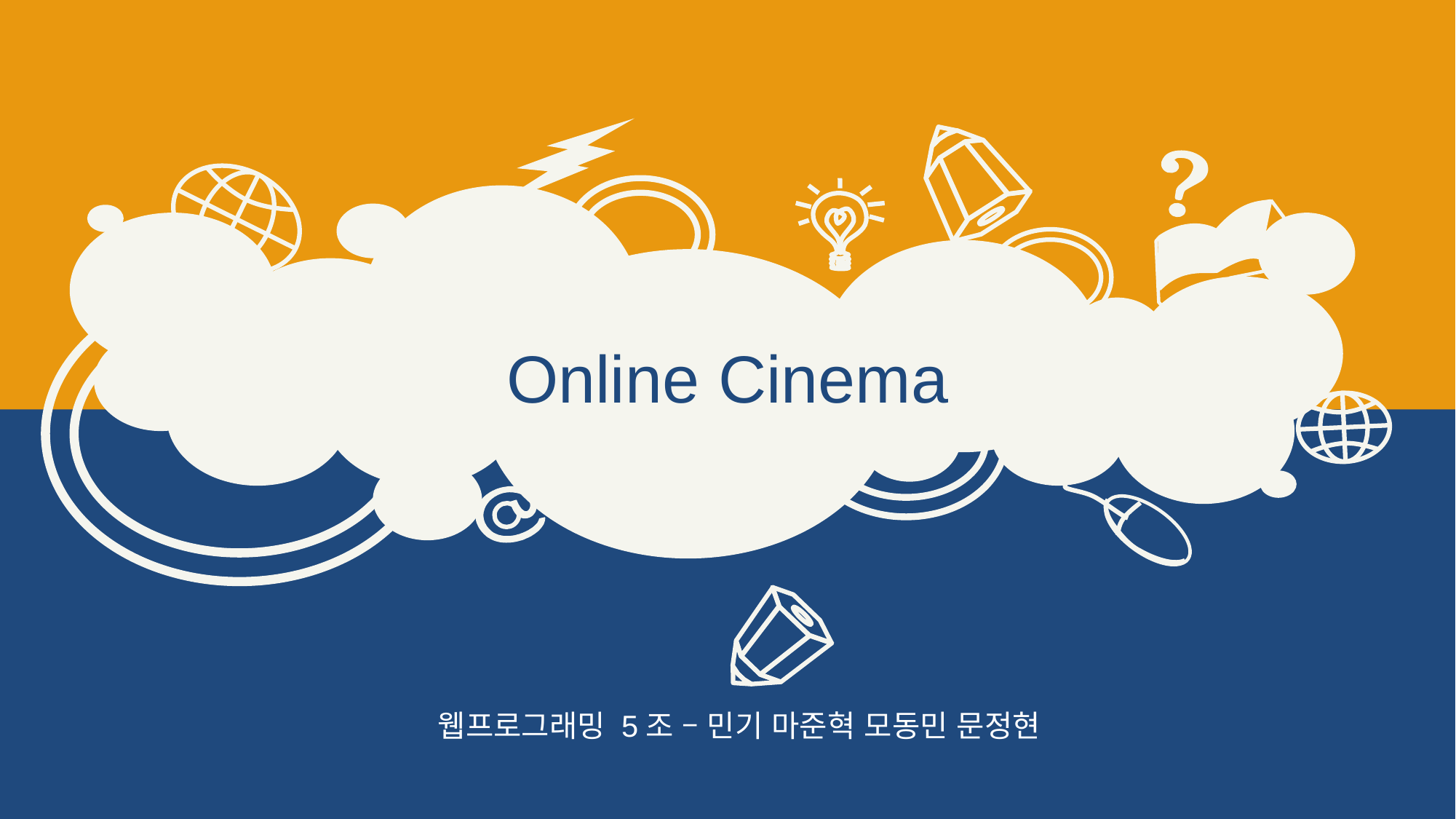

# Online Cinema
웹프로그래밍 5조 – 민기 마준혁 모동민 문정현